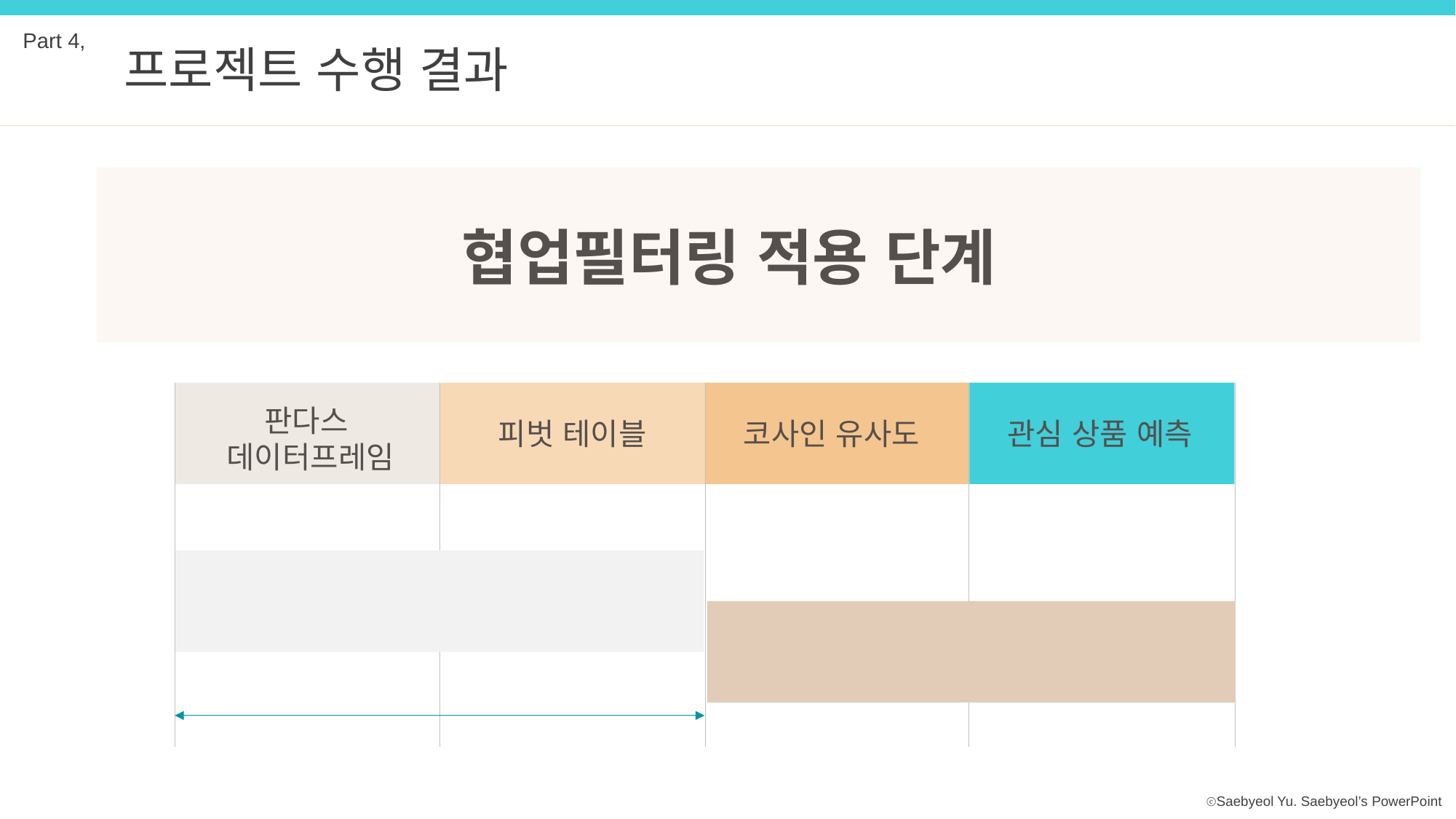

Part 4,
프로젝트 수행 결과

협업필터링 적용 단계

판다스
데이터프레임
5단계
피벗 테이블
코사인 유사도
관심 상품 예측